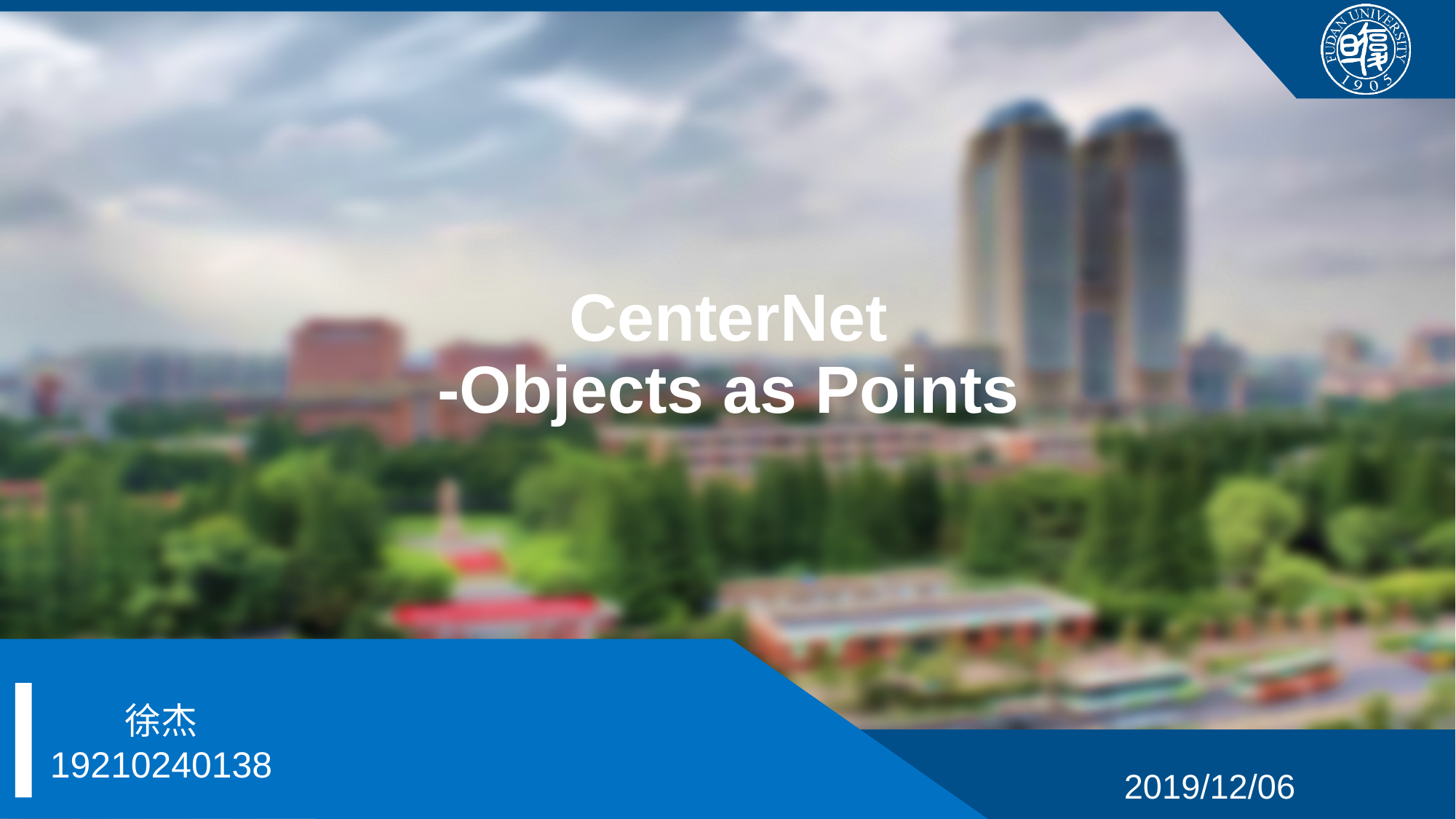

# CenterNet -Objects as Points
        徐杰
19210240138
2019/12/06